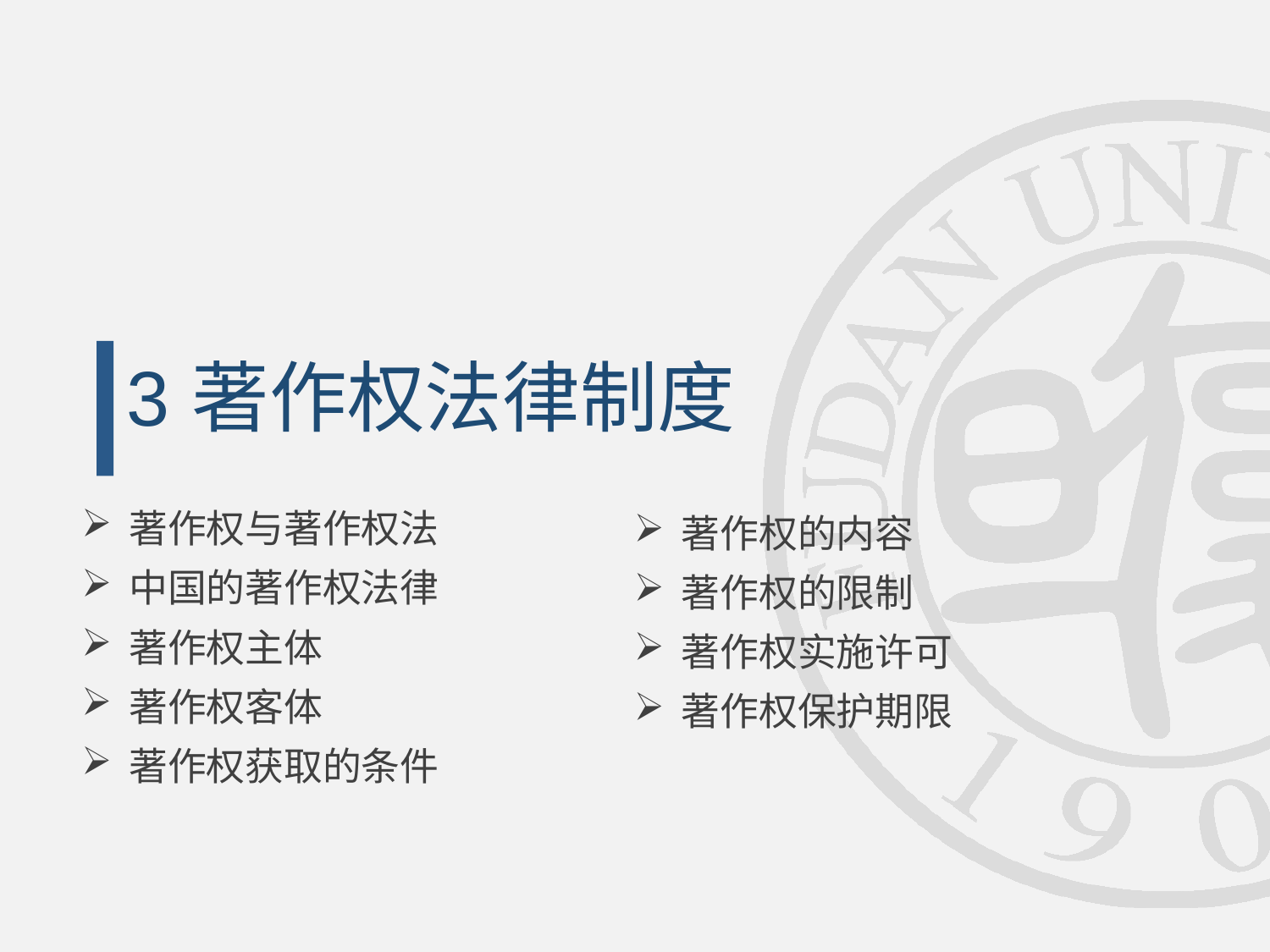

3
# 著作权法律制度
著作权与著作权法
中国的著作权法律
著作权主体
著作权客体
著作权获取的条件

著作权的内容
著作权的限制
著作权实施许可
著作权保护期限